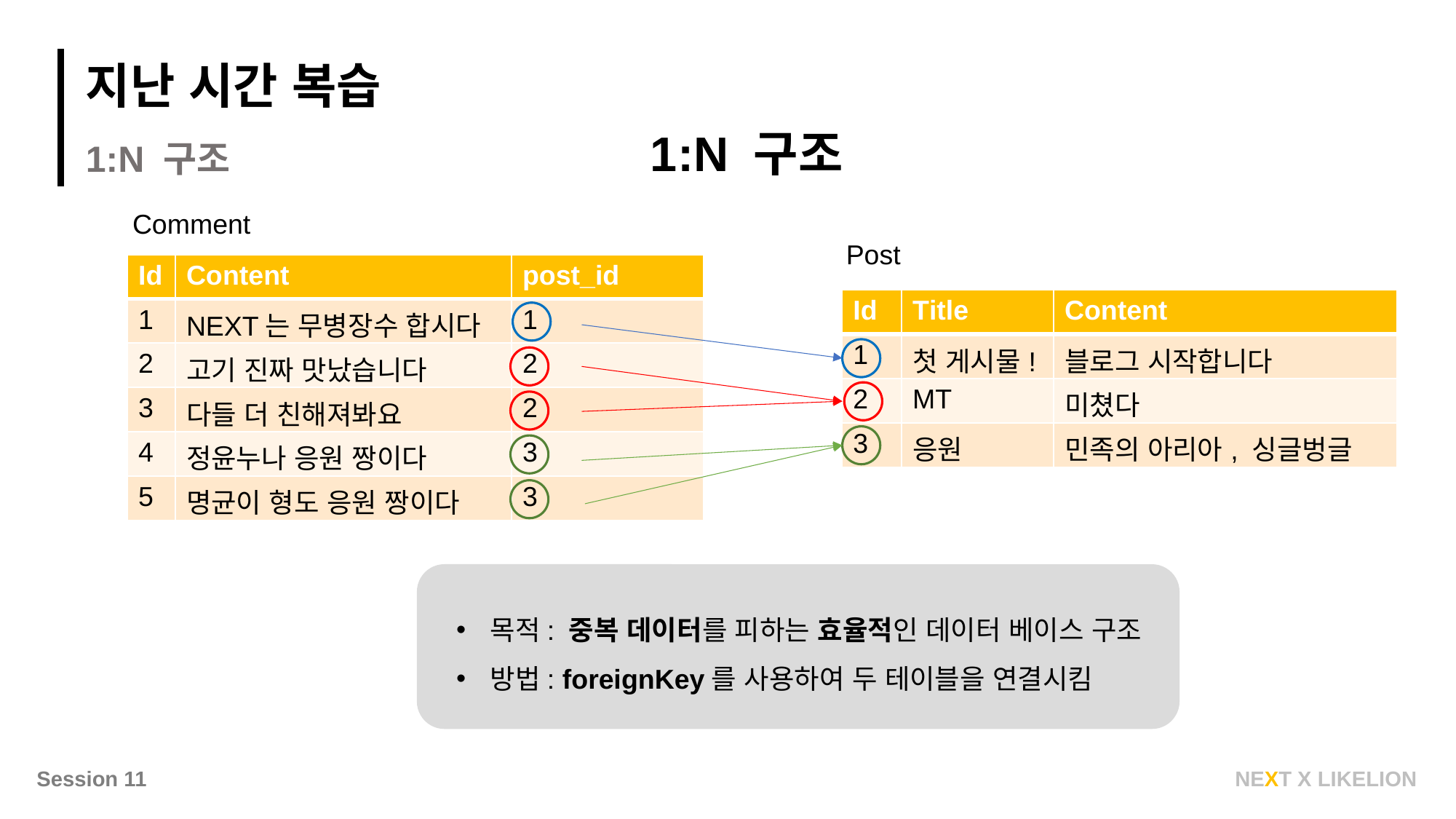

지난 시간 복습
1:N 구조
1:N 구조
Comment
Post
| Id | Content | post\_id |
| --- | --- | --- |
| 1 | NEXT는 무병장수 합시다 | 1 |
| 2 | 고기 진짜 맛났습니다 | 2 |
| 3 | 다들 더 친해져봐요 | 2 |
| 4 | 정윤누나 응원 짱이다 | 3 |
| 5 | 명균이 형도 응원 짱이다 | 3 |
| Id | Title | Content |
| --- | --- | --- |
| 1 | 첫 게시물! | 블로그 시작합니다 |
| 2 | MT | 미쳤다 |
| 3 | 응원 | 민족의 아리아, 싱글벙글 |

목적: 중복 데이터를 피하는 효율적인 데이터 베이스 구조
방법: foreignKey를 사용하여 두 테이블을 연결시킴
NEXT X LIKELION
Session 11